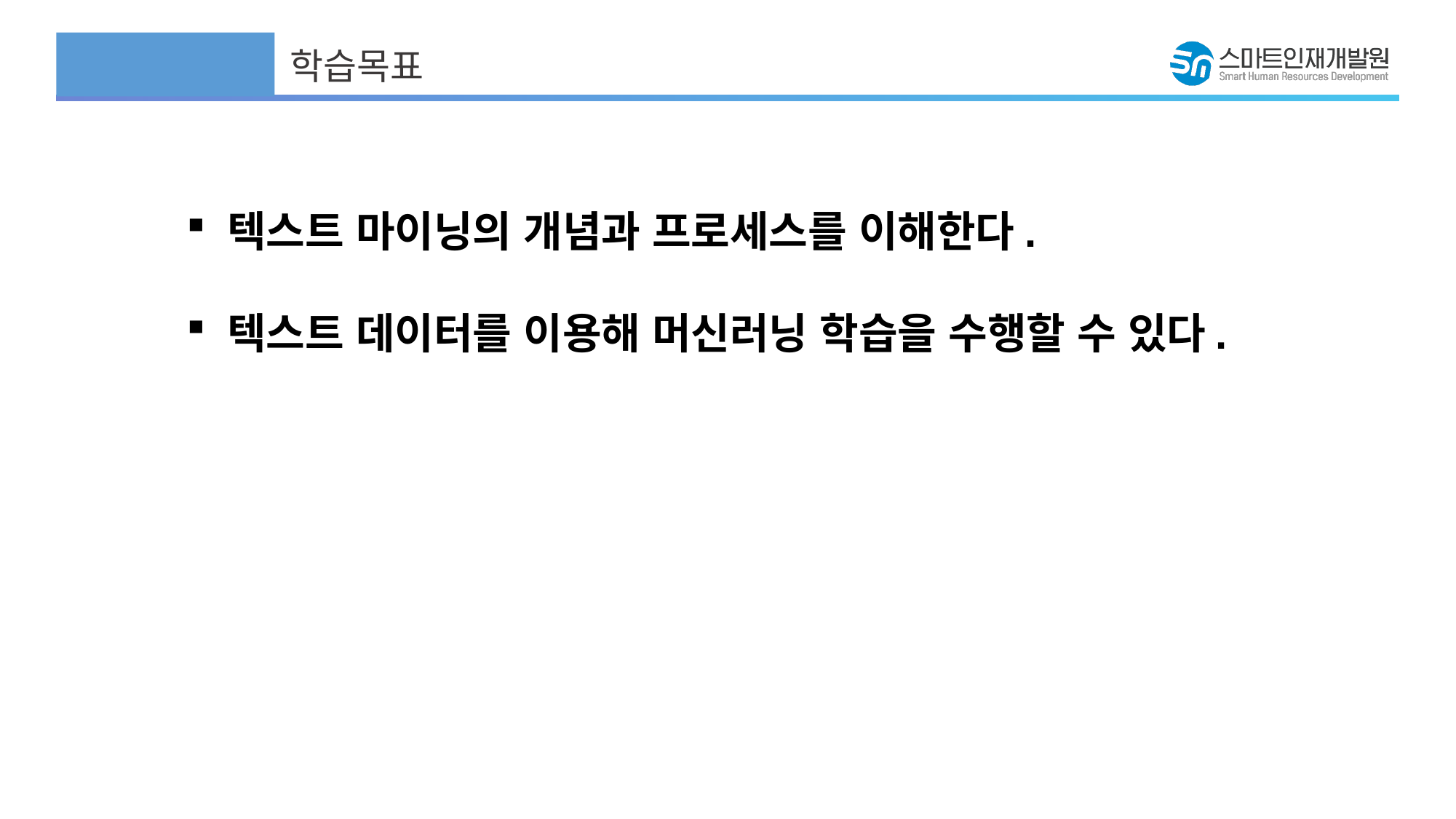

학습목표
학습목표
텍스트 마이닝의 개념과 프로세스를 이해한다.
텍스트 데이터를 이용해 머신러닝 학습을 수행할 수 있다.